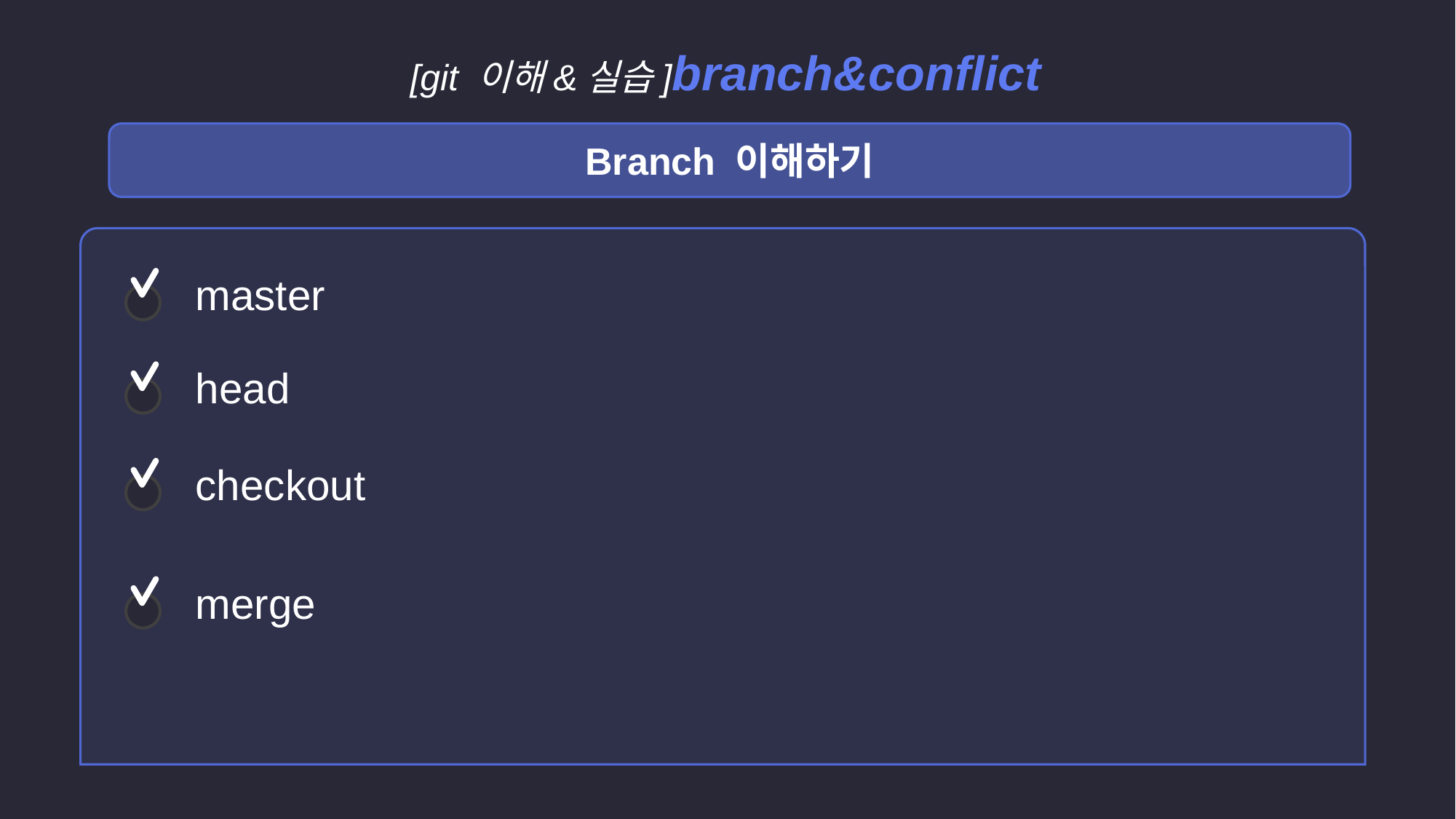

[git 이해&실습]branch&conflict
Branch 이해하기

master

head

checkout

merge